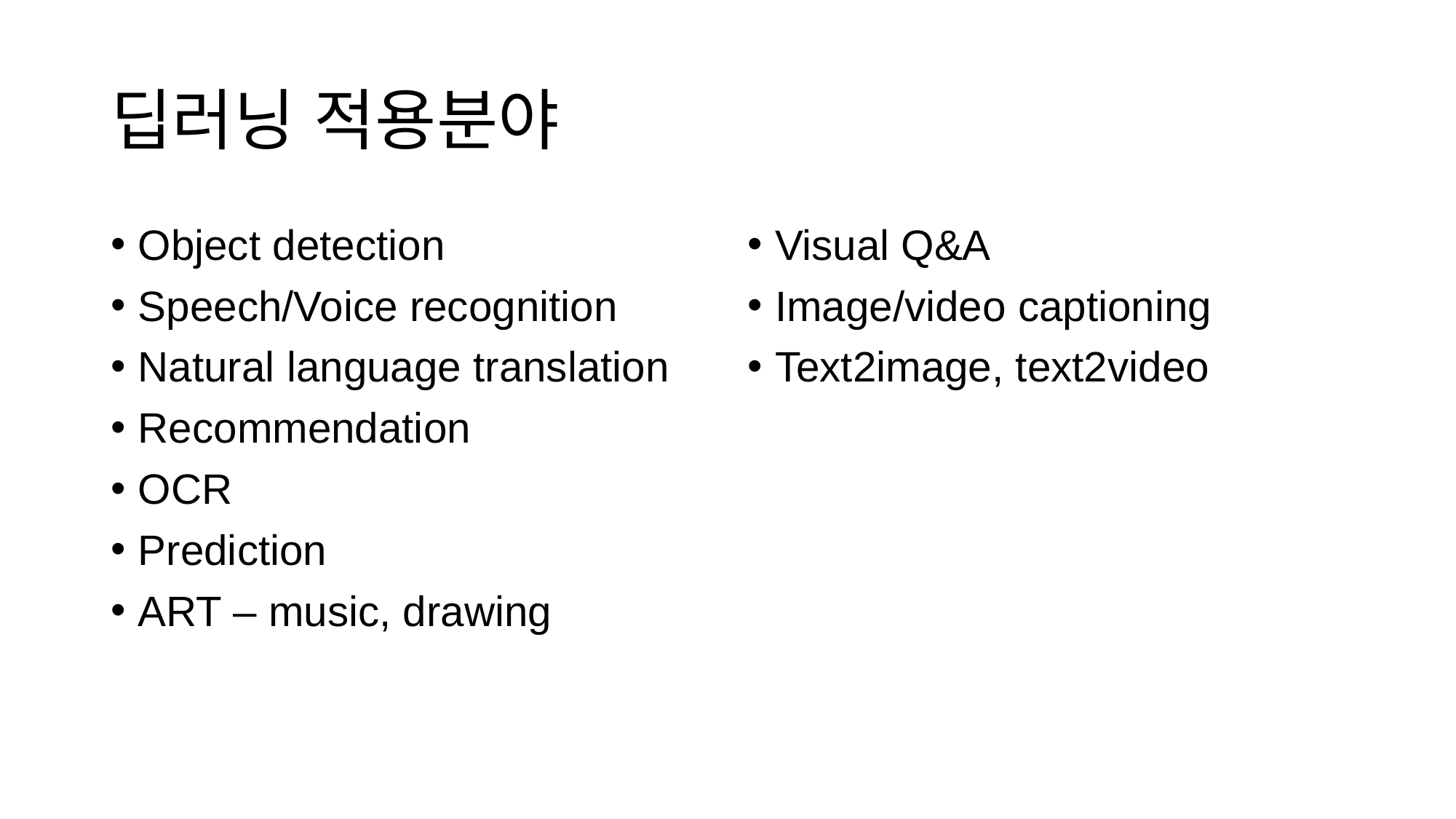

# 딥러닝 적용분야
Object detection
Speech/Voice recognition
Natural language translation
Recommendation
OCR
Prediction
ART – music, drawing

Visual Q&A
Image/video captioning
Text2image, text2video